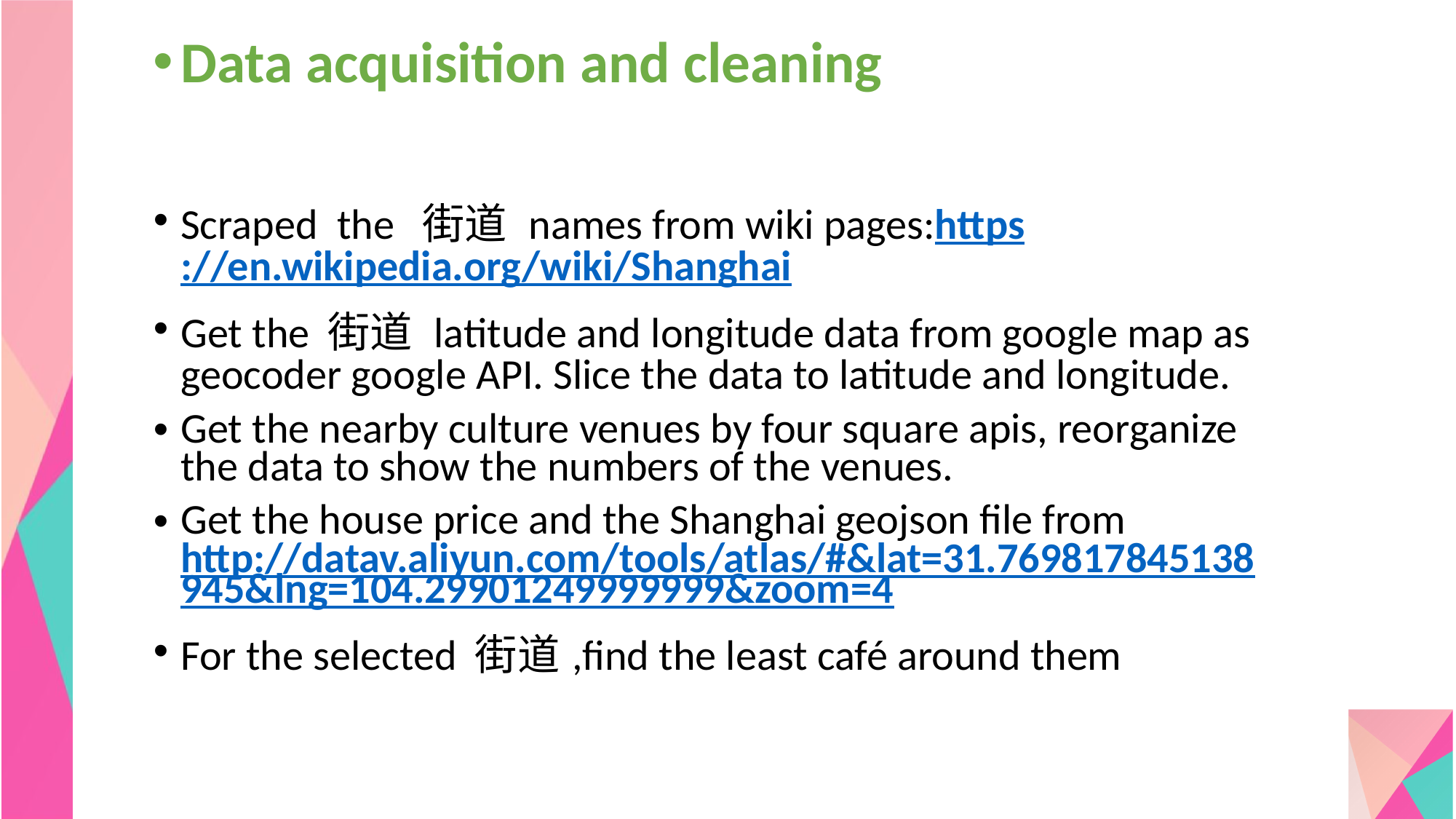

Data acquisition and cleaning
Scraped  the  街道 names from wiki pages:https://en.wikipedia.org/wiki/Shanghai
Get the 街道 latitude and longitude data from google map as geocoder google API. Slice the data to latitude and longitude.
Get the nearby culture venues by four square apis, reorganize the data to show the numbers of the venues.
Get the house price and the Shanghai geojson file from http://datav.aliyun.com/tools/atlas/#&lat=31.769817845138945&lng=104.29901249999999&zoom=4
For the selected 街道,find the least café around them